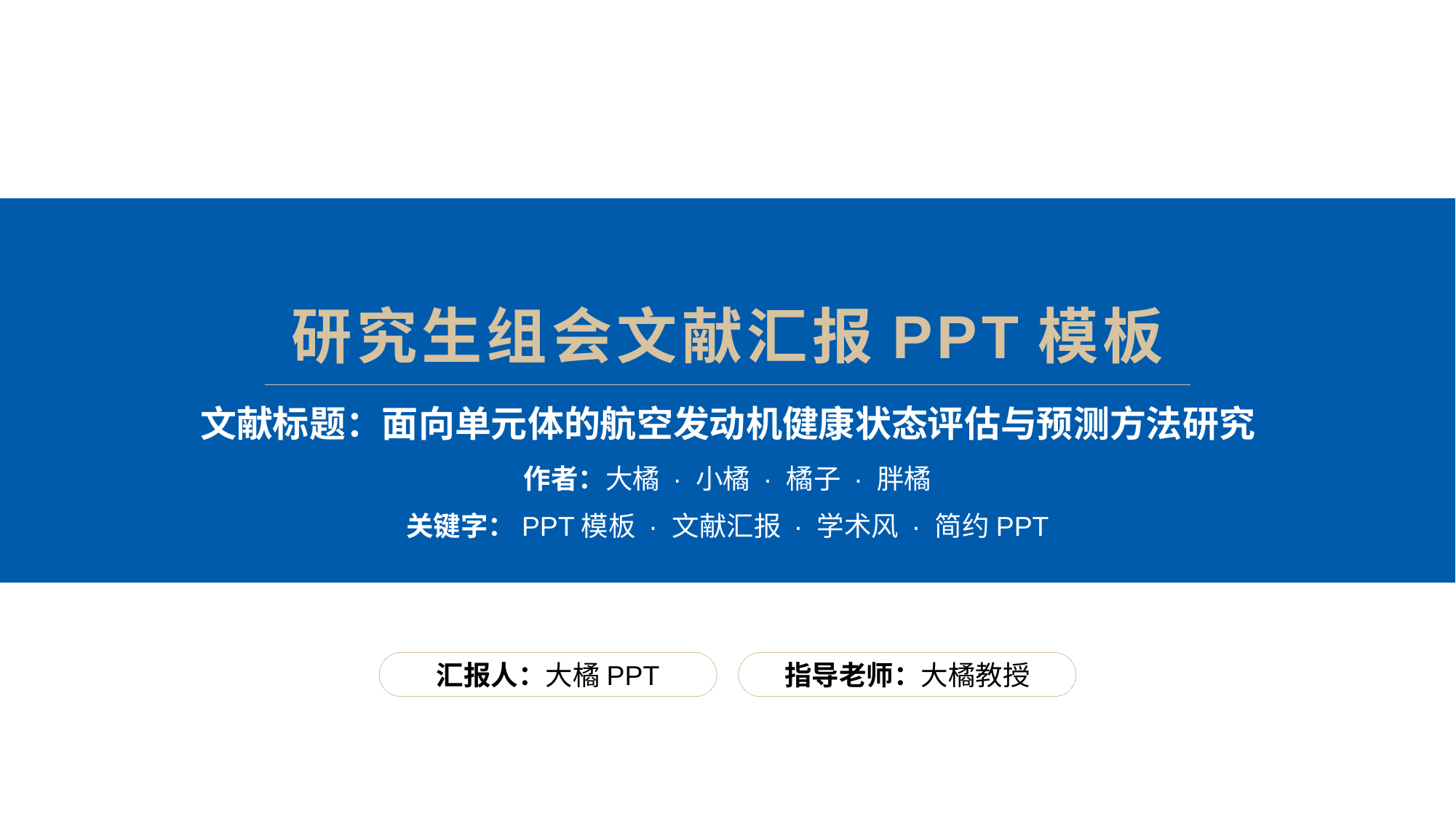

研究生组会文献汇报PPT模板
文献标题：面向单元体的航空发动机健康状态评估与预测方法研究
作者：大橘 · 小橘 · 橘子 · 胖橘
关键字：PPT模板 · 文献汇报 · 学术风 · 简约PPT
汇报人：大橘PPT
指导老师：大橘教授